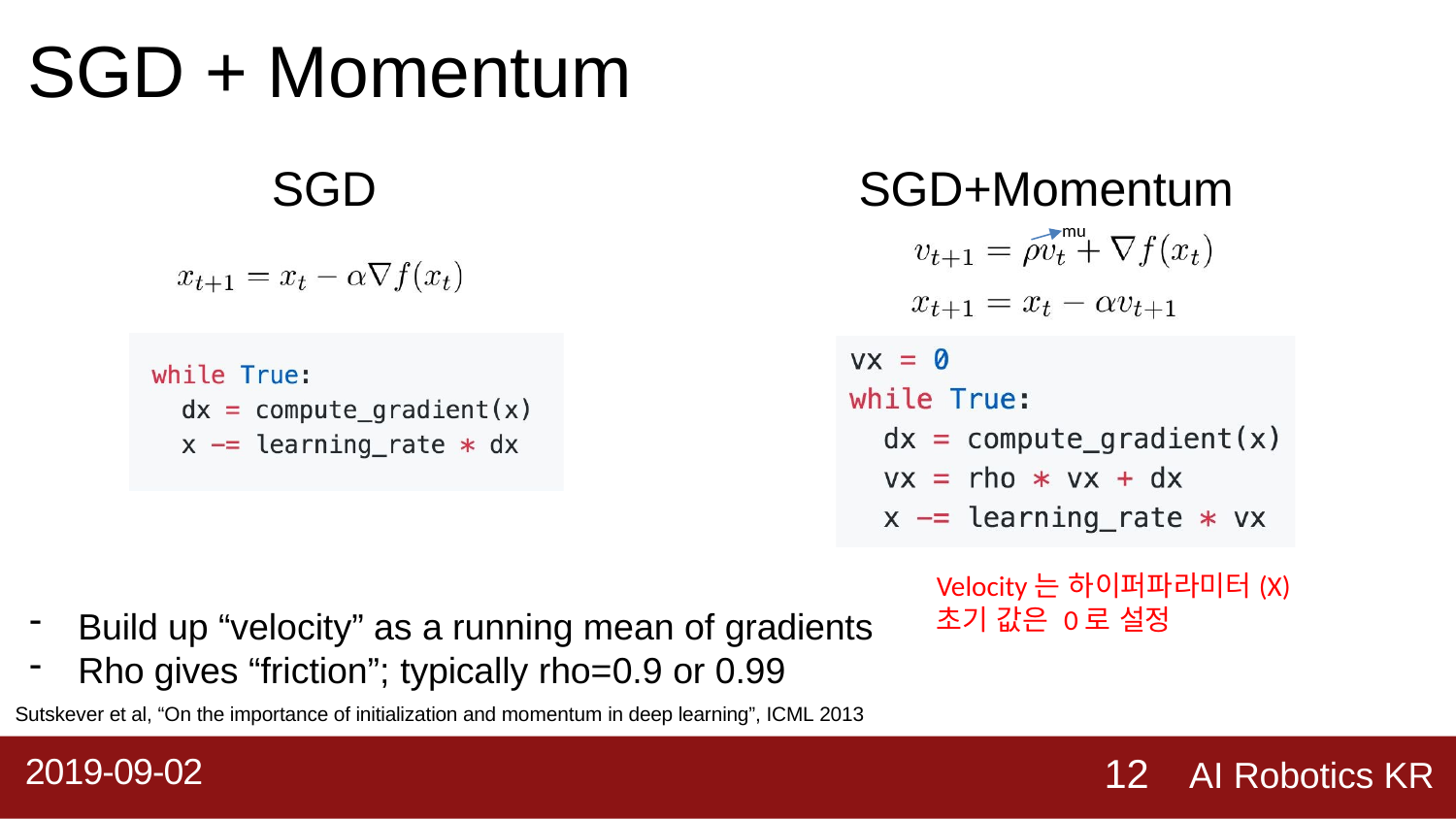

# SGD + Momentum
SGD
SGD+Momentum
mu

Velocity는 하이퍼파라미터(X)
초기 값은 0로 설정
Build up “velocity” as a running mean of gradients
Rho gives “friction”; typically rho=0.9 or 0.99
Sutskever et al, “On the importance of initialization and momentum in deep learning”, ICML 2013
AI Robotics KR
2019-09-02
12